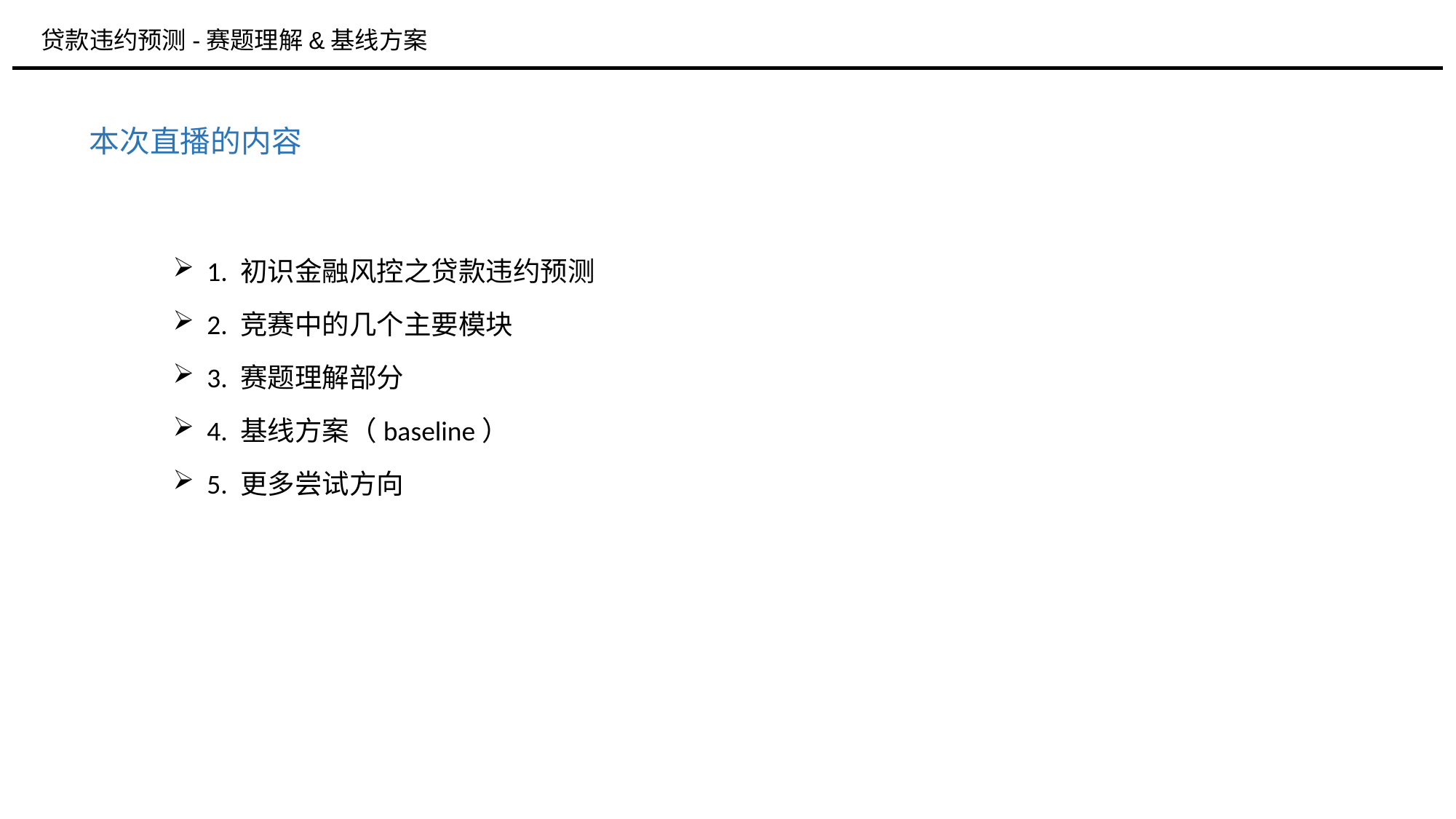

贷款违约预测-赛题理解&基线方案
本次直播的内容
1. 初识金融风控之贷款违约预测
2. 竞赛中的几个主要模块
3. 赛题理解部分
4. 基线方案（baseline）
5. 更多尝试方向